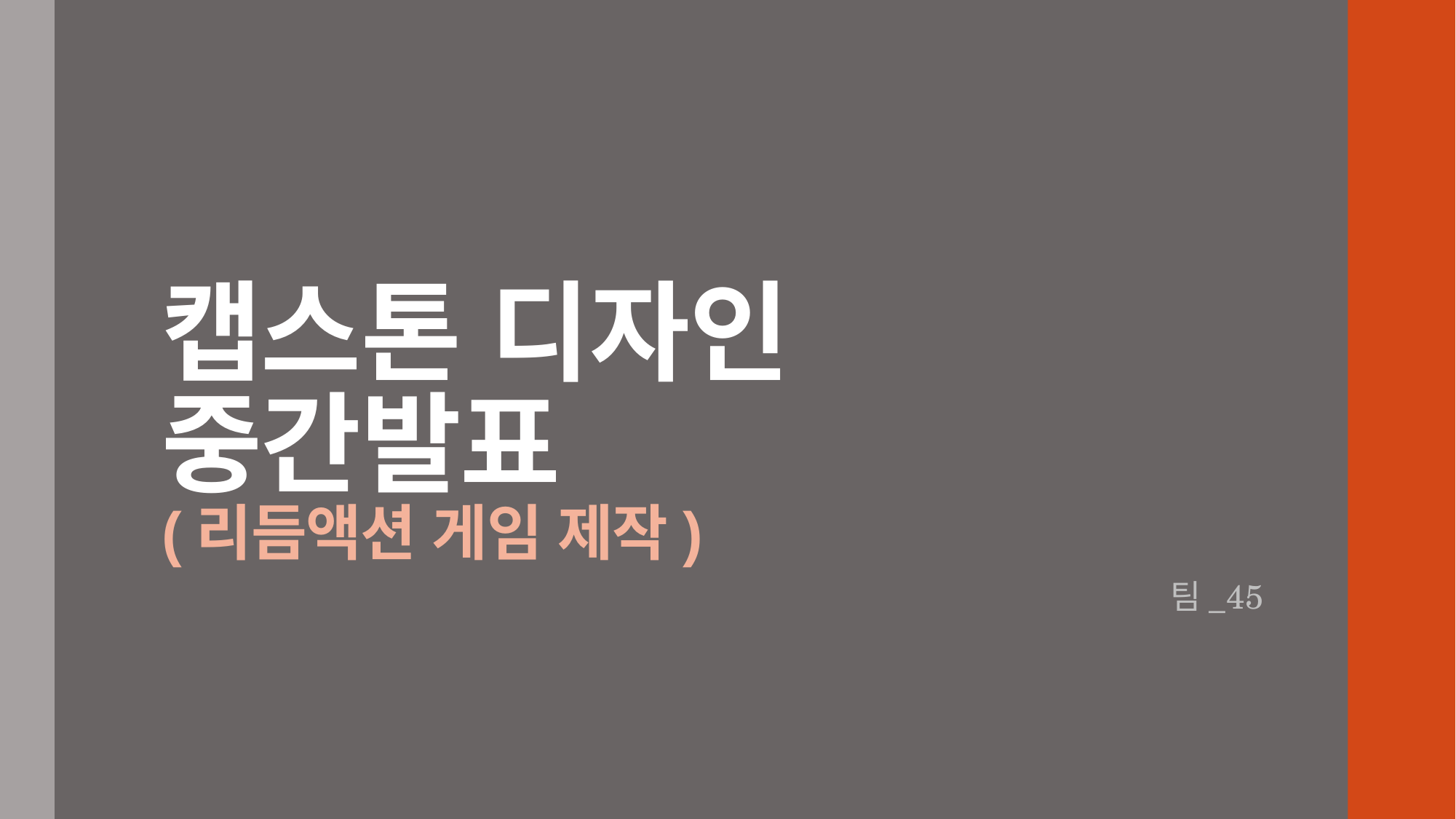

# 캡스톤 디자인 중간발표 (리듬액션 게임 제작)
팀_45